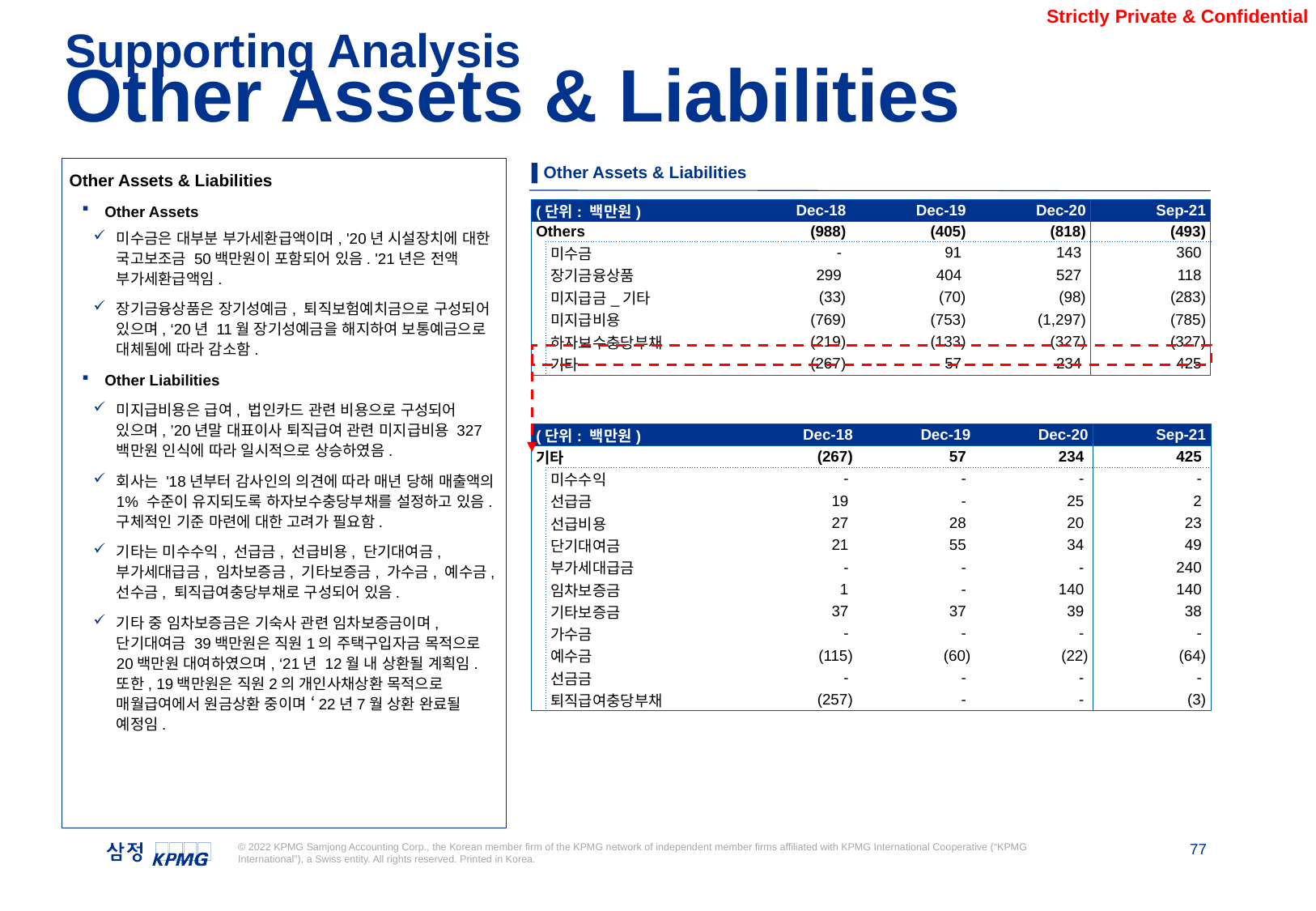

Supporting Analysis
Other Assets & Liabilities
▌Other Assets & Liabilities
Other Assets & Liabilities
Other Assets
미수금은 대부분 부가세환급액이며, '20년 시설장치에 대한 국고보조금 50백만원이 포함되어 있음. '21년은 전액 부가세환급액임.
장기금융상품은 장기성예금, 퇴직보험예치금으로 구성되어 있으며, ‘20년 11월 장기성예금을 해지하여 보통예금으로 대체됨에 따라 감소함.
Other Liabilities
미지급비용은 급여, 법인카드 관련 비용으로 구성되어 있으며, ’20년말 대표이사 퇴직급여 관련 미지급비용 327백만원 인식에 따라 일시적으로 상승하였음.
회사는 '18년부터 감사인의 의견에 따라 매년 당해 매출액의 1% 수준이 유지되도록 하자보수충당부채를 설정하고 있음. 구체적인 기준 마련에 대한 고려가 필요함.
기타는 미수수익, 선급금, 선급비용, 단기대여금, 부가세대급금, 임차보증금, 기타보증금, 가수금, 예수금, 선수금, 퇴직급여충당부채로 구성되어 있음.
기타 중 임차보증금은 기숙사 관련 임차보증금이며, 단기대여금 39백만원은 직원1의 주택구입자금 목적으로 20백만원 대여하였으며, ‘21년 12월 내 상환될 계획임. 또한, 19백만원은 직원2의 개인사채상환 목적으로 매월급여에서 원금상환 중이며 ‘22년7월 상환 완료될 예정임.

| (단위: 백만원) |  | Dec-18 | Dec-19 | Dec-20 | Sep-21 |
| --- | --- | --- | --- | --- | --- |
| Others |  | (988) | (405) | (818) | (493) |
|  | 미수금 | - | 91 | 143 | 360 |
|  | 장기금융상품 | 299 | 404 | 527 | 118 |
|  | 미지급금\_기타 | (33) | (70) | (98) | (283) |
|  | 미지급비용 | (769) | (753) | (1,297) | (785) |
|  | 하자보수충당부채 | (219) | (133) | (327) | (327) |
|  | 기타 | (267) | 57 | 234 | 425 |

| (단위: 백만원) |  | Dec-18 | Dec-19 | Dec-20 | Sep-21 |
| --- | --- | --- | --- | --- | --- |
| 기타 |  | (267) | 57 | 234 | 425 |
|  | 미수수익 | - | - | - | - |
|  | 선급금 | 19 | - | 25 | 2 |
|  | 선급비용 | 27 | 28 | 20 | 23 |
|  | 단기대여금 | 21 | 55 | 34 | 49 |
|  | 부가세대급금 | - | - | - | 240 |
|  | 임차보증금 | 1 | - | 140 | 140 |
|  | 기타보증금 | 37 | 37 | 39 | 38 |
|  | 가수금 | - | - | - | - |
|  | 예수금 | (115) | (60) | (22) | (64) |
|  | 선금금 | - | - | - | - |
|  | 퇴직급여충당부채 | (257) | - | - | (3) |